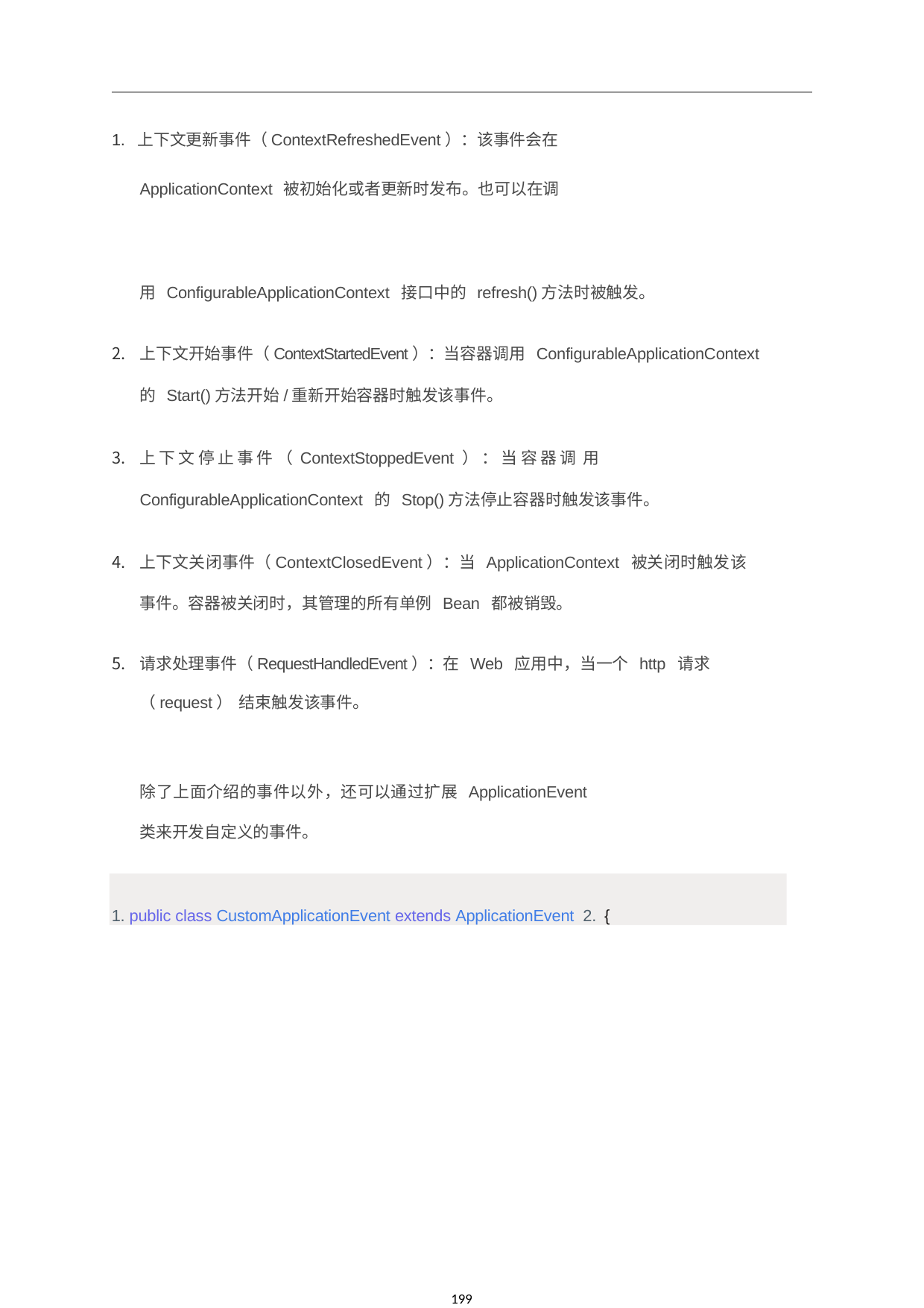

1. 上下文更新事件（ContextRefreshedEvent）：该事件会在

ApplicationContext 被初始化或者更新时发布。也可以在调
用 ConfigurableApplicationContext 接口中的 refresh()方法时被触发。
上下文开始事件（ContextStartedEvent）：当容器调用 ConfigurableApplicationContext  的 Start()方法开始/重新开始容器时触发该事件。

上 下 文 停 止 事 件 （ ContextStoppedEvent ） ： 当 容 器 调 用 ConfigurableApplicationContext 的 Stop()方法停止容器时触发该事件。

上下文关闭事件（ContextClosedEvent）：当 ApplicationContext 被关闭时触发该 事件。容器被关闭时，其管理的所有单例 Bean 都被销毁。

请求处理事件（RequestHandledEvent）：在 Web 应用中，当一个 http 请求（request）  结束触发该事件。
除了上面介绍的事件以外，还可以通过扩展 ApplicationEvent

类来开发自定义的事件。
1. public class CustomApplicationEvent extends ApplicationEvent  2. {
199